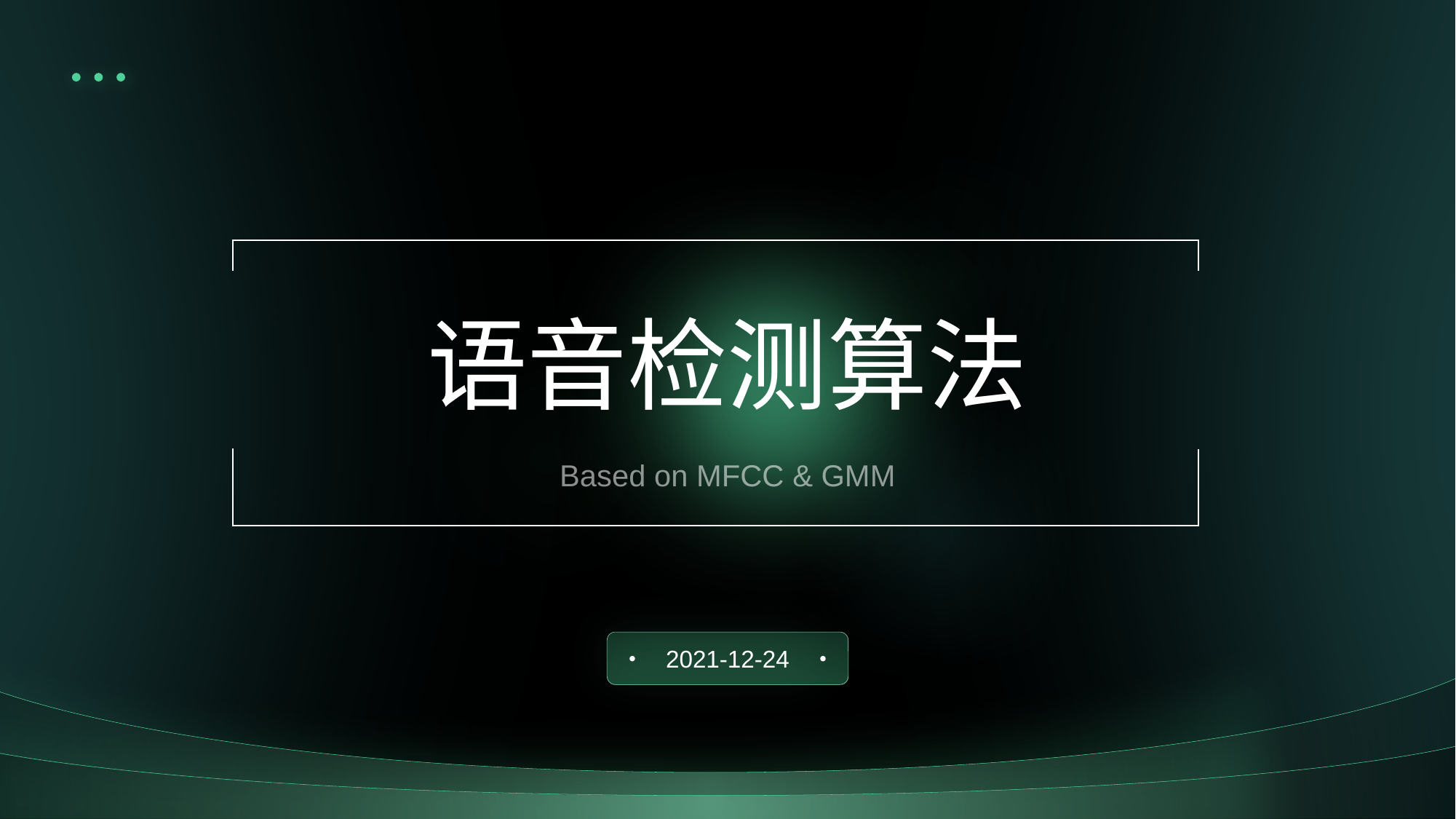

语音检测算法
Based on MFCC & GMM

2021-12-24